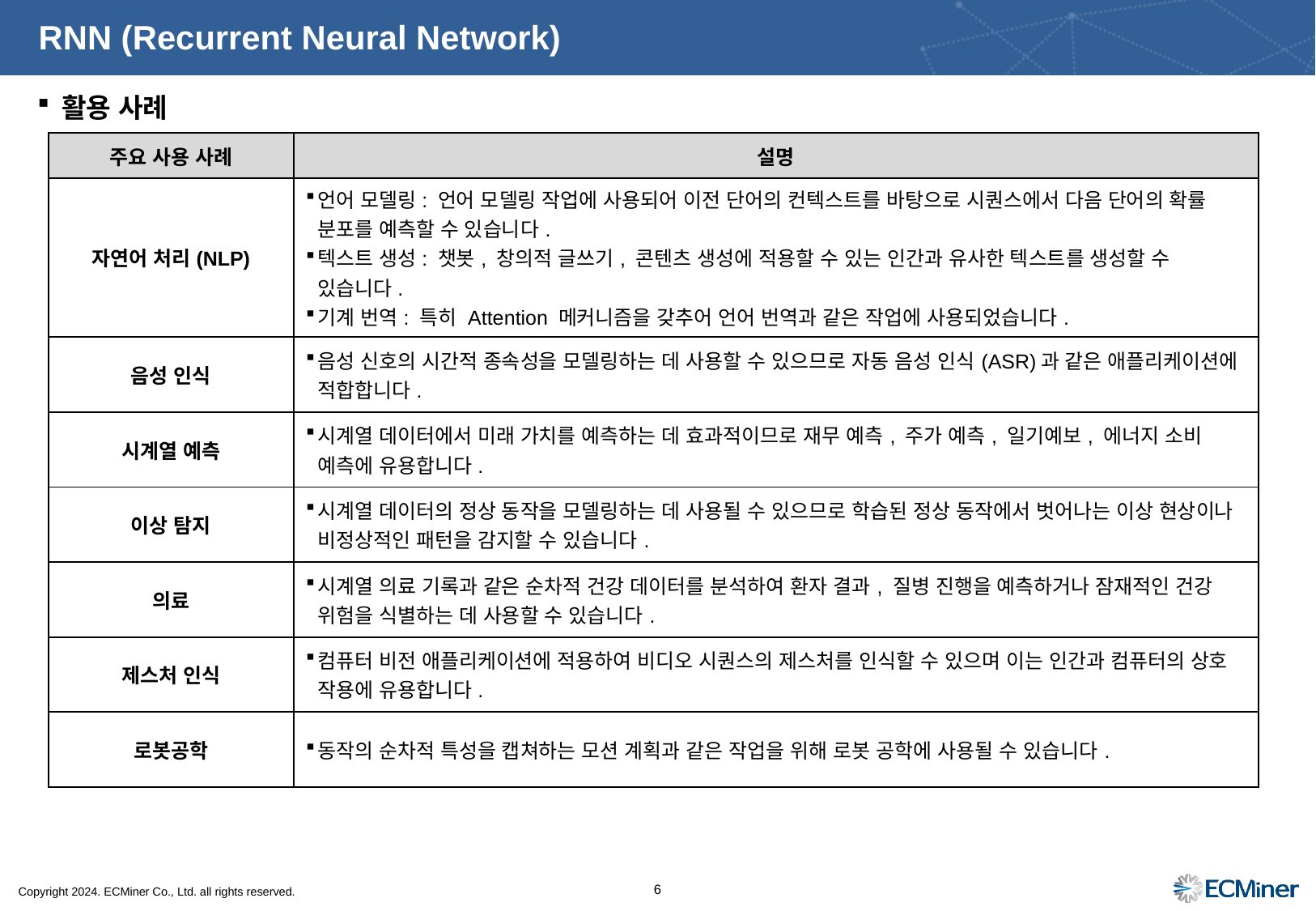

# RNN (Recurrent Neural Network)

활용 사례
| 주요 사용 사례 | 설명 |
| --- | --- |
| 자연어 처리(NLP) | 언어 모델링: 언어 모델링 작업에 사용되어 이전 단어의 컨텍스트를 바탕으로 시퀀스에서 다음 단어의 확률 분포를 예측할 수 있습니다. 텍스트 생성: 챗봇, 창의적 글쓰기, 콘텐츠 생성에 적용할 수 있는 인간과 유사한 텍스트를 생성할 수 있습니다. 기계 번역: 특히 Attention 메커니즘을 갖추어 언어 번역과 같은 작업에 사용되었습니다. |
| 음성 인식 | 음성 신호의 시간적 종속성을 모델링하는 데 사용할 수 있으므로 자동 음성 인식(ASR)과 같은 애플리케이션에 적합합니다. |
| 시계열 예측 | 시계열 데이터에서 미래 가치를 예측하는 데 효과적이므로 재무 예측, 주가 예측, 일기예보, 에너지 소비 예측에 유용합니다. |
| 이상 탐지 | 시계열 데이터의 정상 동작을 모델링하는 데 사용될 수 있으므로 학습된 정상 동작에서 벗어나는 이상 현상이나 비정상적인 패턴을 감지할 수 있습니다. |
| 의료 | 시계열 의료 기록과 같은 순차적 건강 데이터를 분석하여 환자 결과, 질병 진행을 예측하거나 잠재적인 건강 위험을 식별하는 데 사용할 수 있습니다. |
| 제스처 인식 | 컴퓨터 비전 애플리케이션에 적용하여 비디오 시퀀스의 제스처를 인식할 수 있으며 이는 인간과 컴퓨터의 상호 작용에 유용합니다. |
| 로봇공학 | 동작의 순차적 특성을 캡쳐하는 모션 계획과 같은 작업을 위해 로봇 공학에 사용될 수 있습니다. |